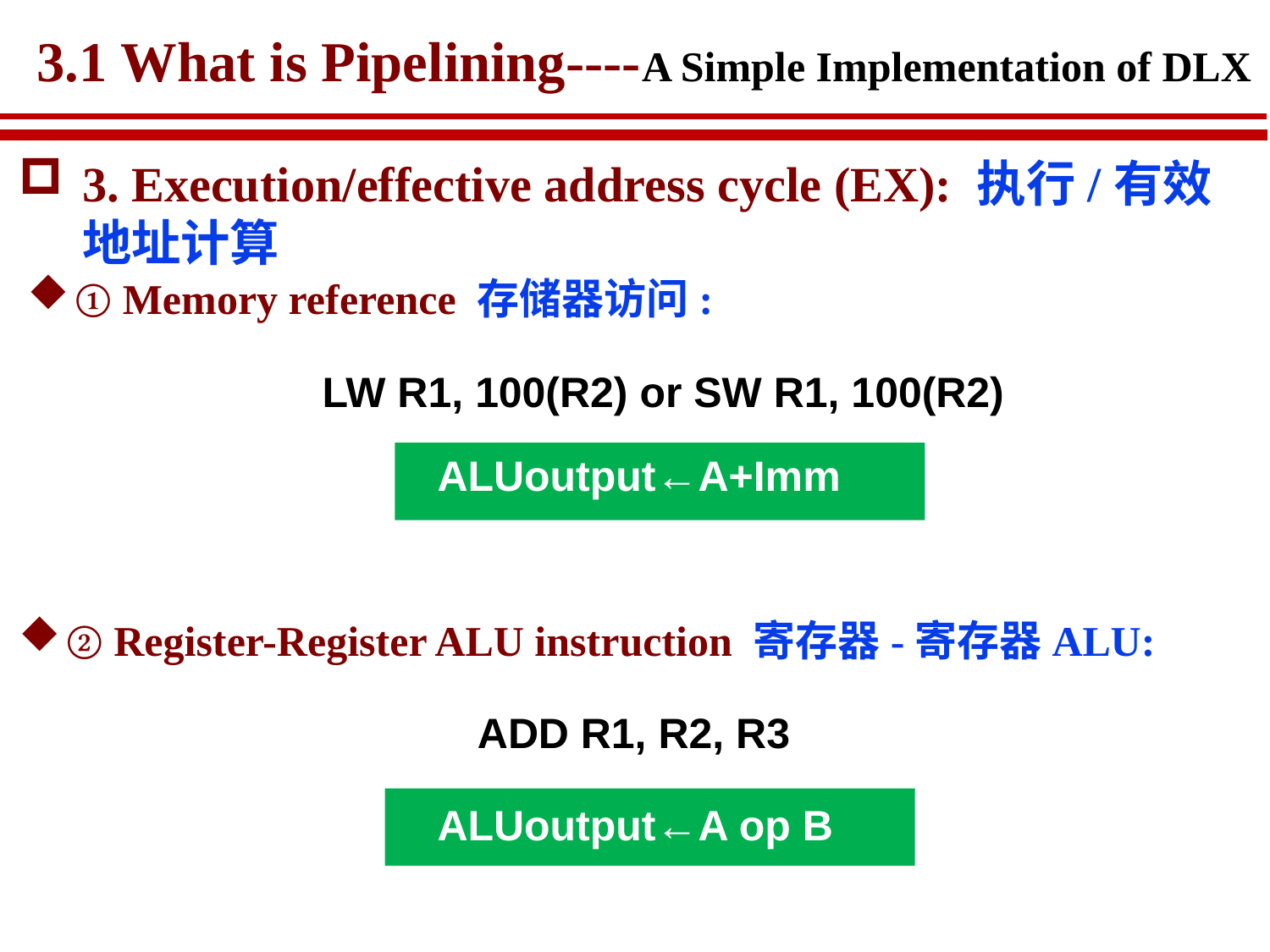

# 3.1 What is Pipelining----A Simple Implementation of DLX
3. Execution/effective address cycle (EX): 执行/有效地址计算
① Memory reference 存储器访问:
LW R1, 100(R2) or SW R1, 100(R2)

ALUoutput←A+Imm
② Register-Register ALU instruction 寄存器-寄存器ALU:
ADD R1, R2, R3

ALUoutput←A op B